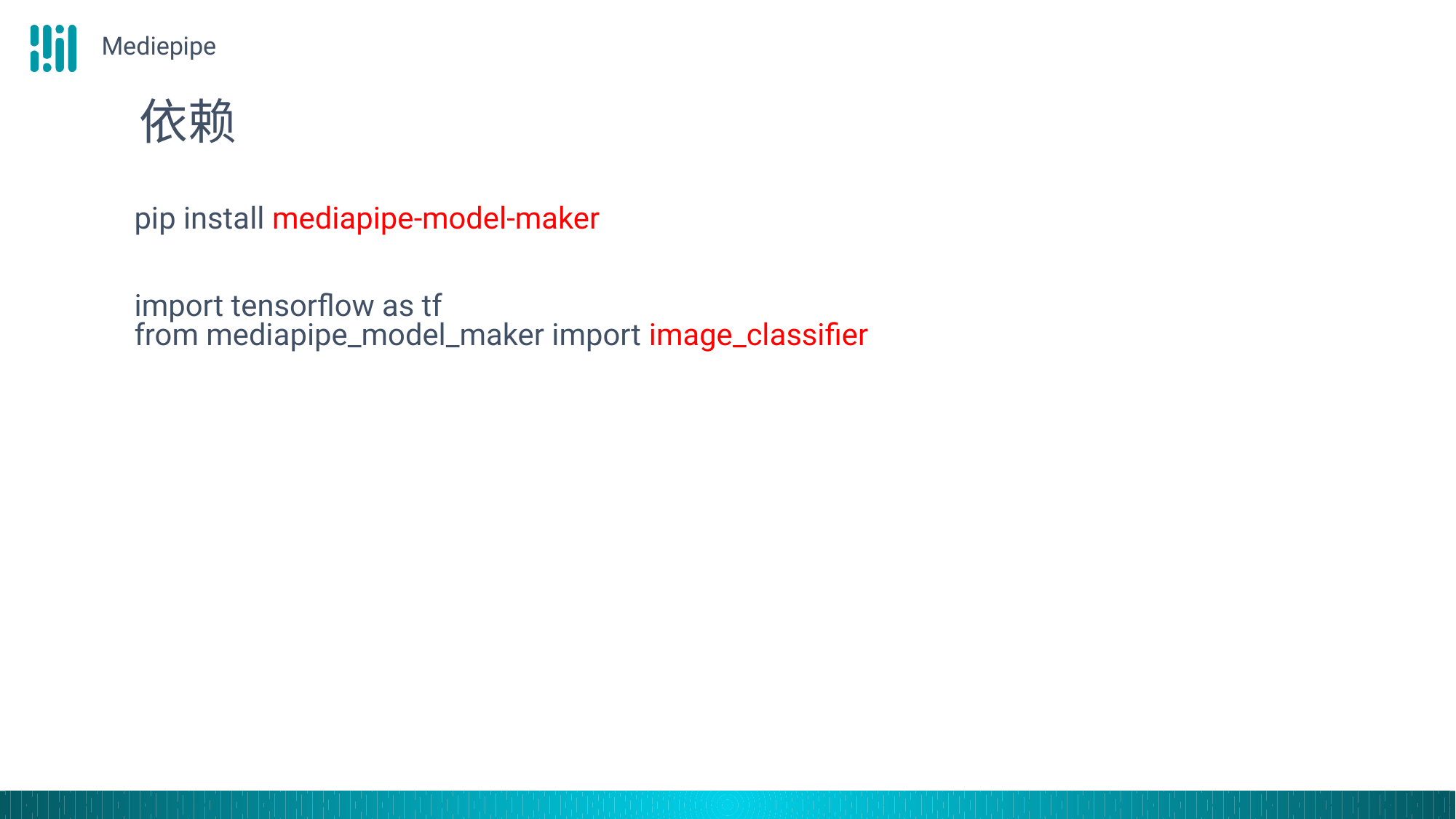

Mediepipe
 依赖
pip install mediapipe-model-maker

import tensorflow as tf
from mediapipe_model_maker import image_classifier